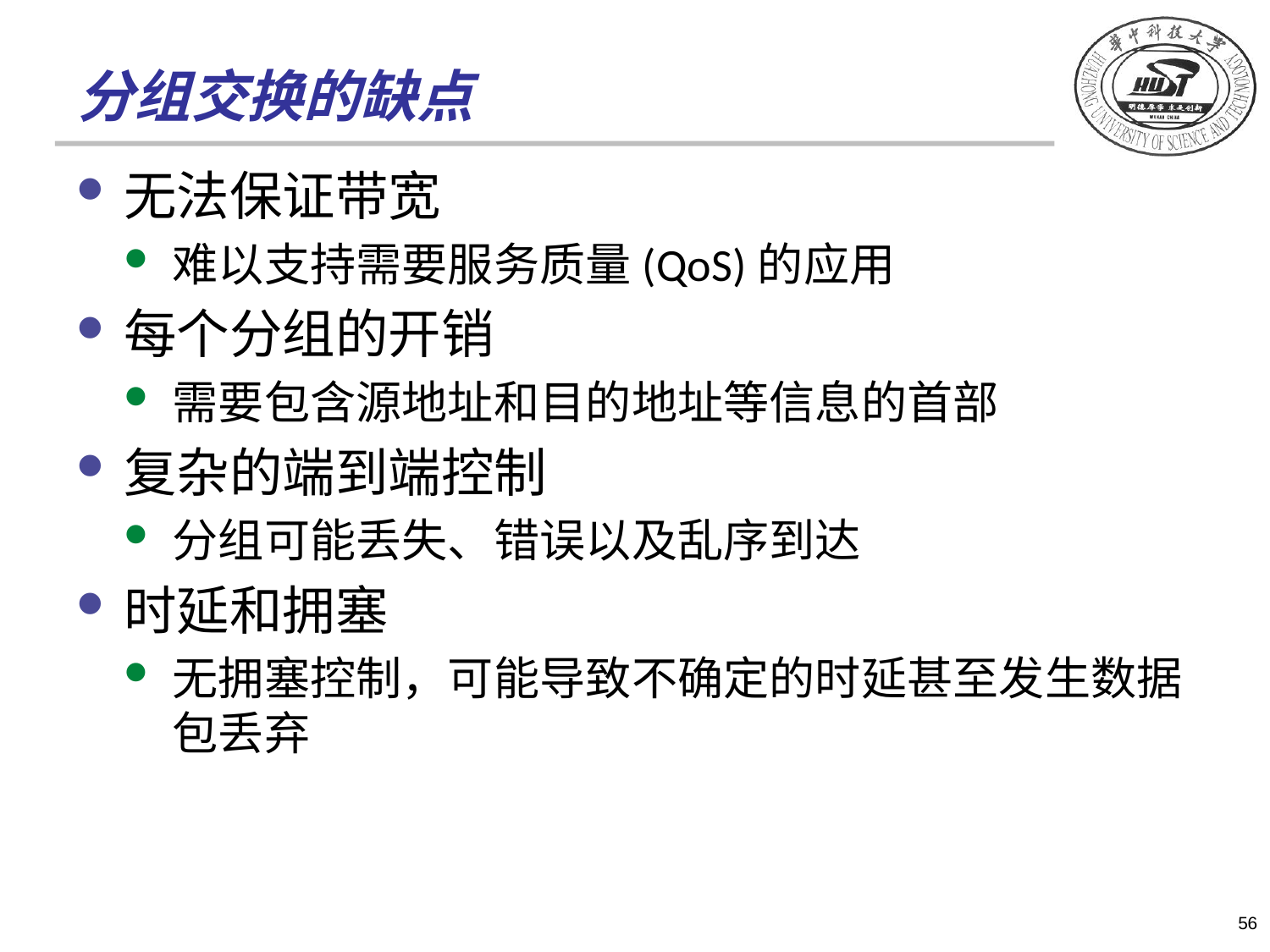

分组交换的缺点
无法保证带宽
难以支持需要服务质量(QoS)的应用
每个分组的开销
需要包含源地址和目的地址等信息的首部
复杂的端到端控制
分组可能丢失、错误以及乱序到达
时延和拥塞
无拥塞控制，可能导致不确定的时延甚至发生数据包丢弃
56